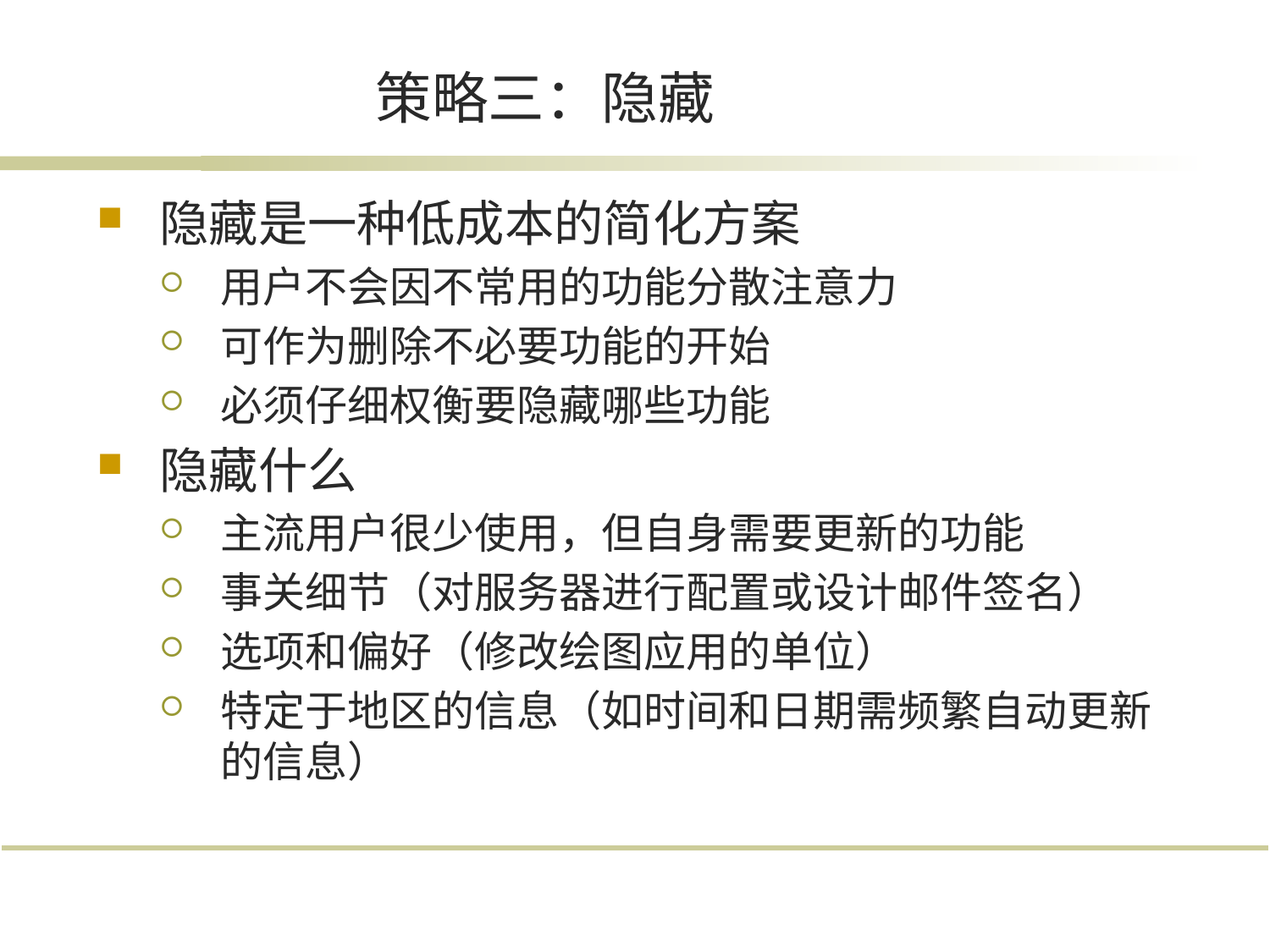

策略三：隐藏
隐藏是一种低成本的简化方案
用户不会因不常用的功能分散注意力
可作为删除不必要功能的开始
必须仔细权衡要隐藏哪些功能
隐藏什么
主流用户很少使用，但自身需要更新的功能
事关细节（对服务器进行配置或设计邮件签名）
选项和偏好（修改绘图应用的单位）
特定于地区的信息（如时间和日期需频繁自动更新的信息）